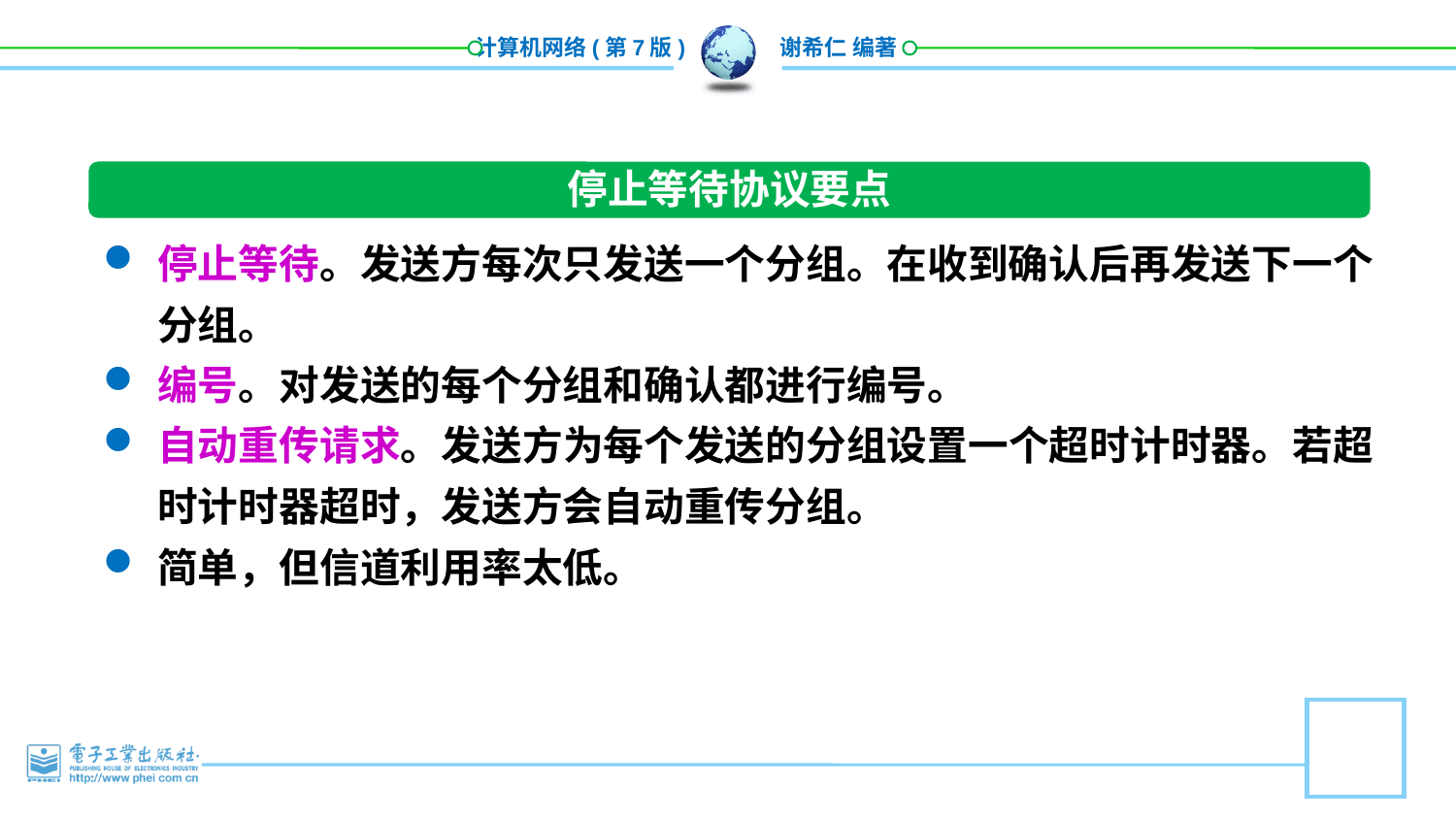

停止等待协议要点

停止等待。发送方每次只发送一个分组。在收到确认后再发送下一个分组。
编号。对发送的每个分组和确认都进行编号。
自动重传请求。发送方为每个发送的分组设置一个超时计时器。若超时计时器超时，发送方会自动重传分组。
简单，但信道利用率太低。